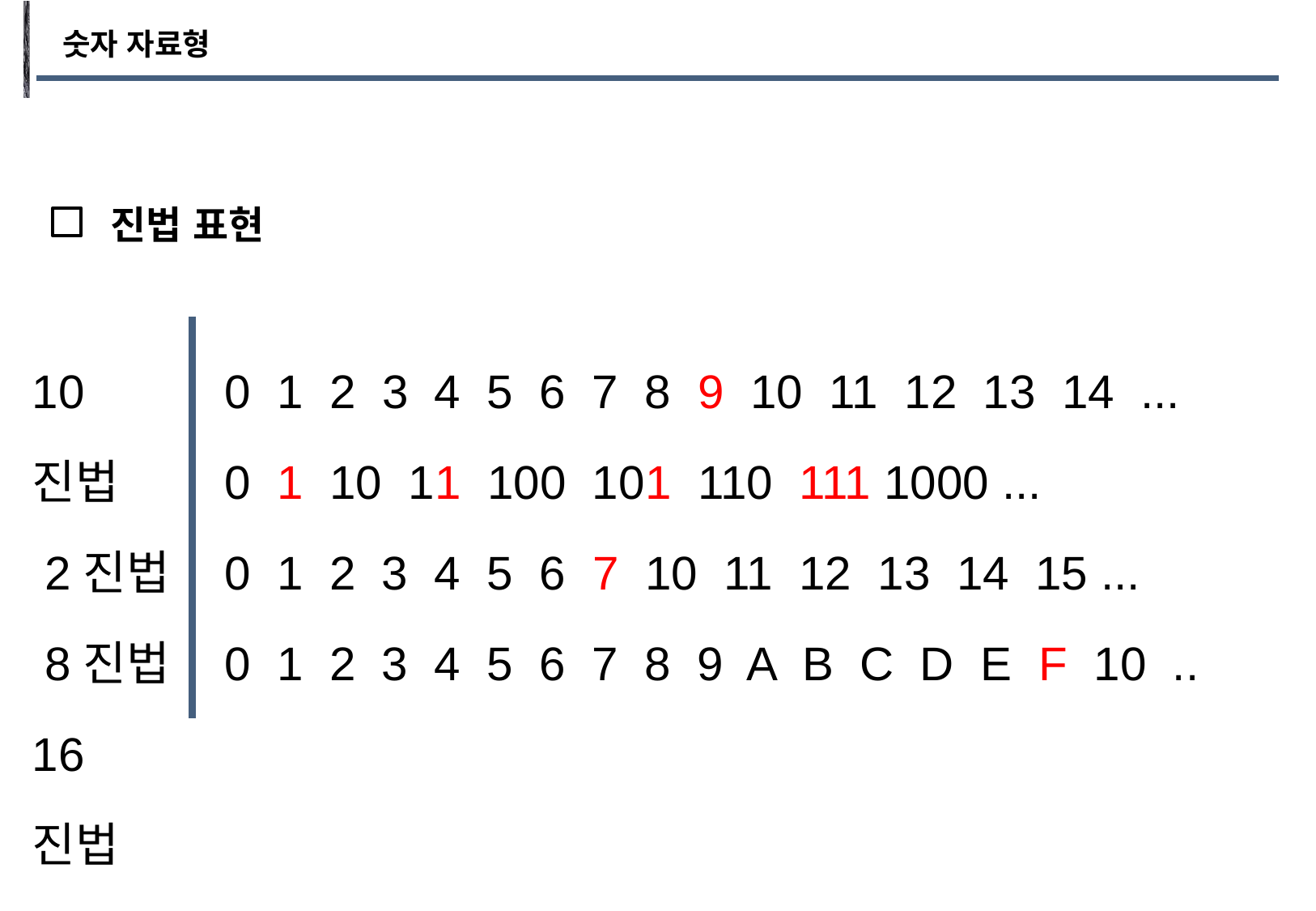

숫자 자료형

진법 표현

0  1  2  3  4  5  6  7  8  9  10  11  12  13  14  ...
0  1  10  11  100  101  110  111 1000 ...
0  1  2  3  4  5  6  7  10  11  12  13  14  15 ...
0  1  2  3  4  5  6  7  8  9  A  B  C  D  E  F  10  ..
10진법
 2진법
 8진법
16진법